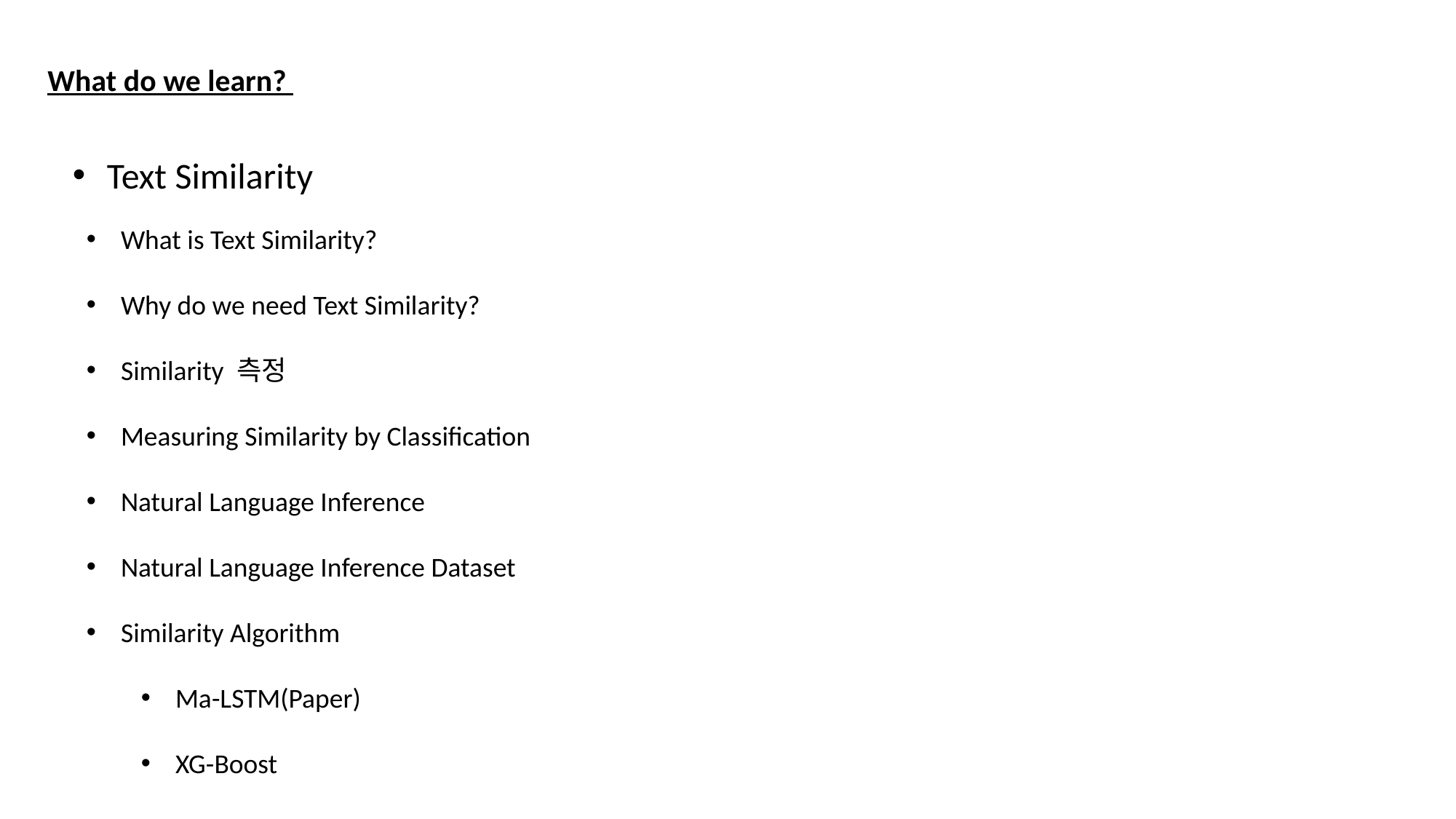

What do we learn?

Text Similarity
What is Text Similarity?
Why do we need Text Similarity?
Similarity 측정
Measuring Similarity by Classification
Natural Language Inference
Natural Language Inference Dataset
Similarity Algorithm
Ma-LSTM(Paper)
XG-Boost